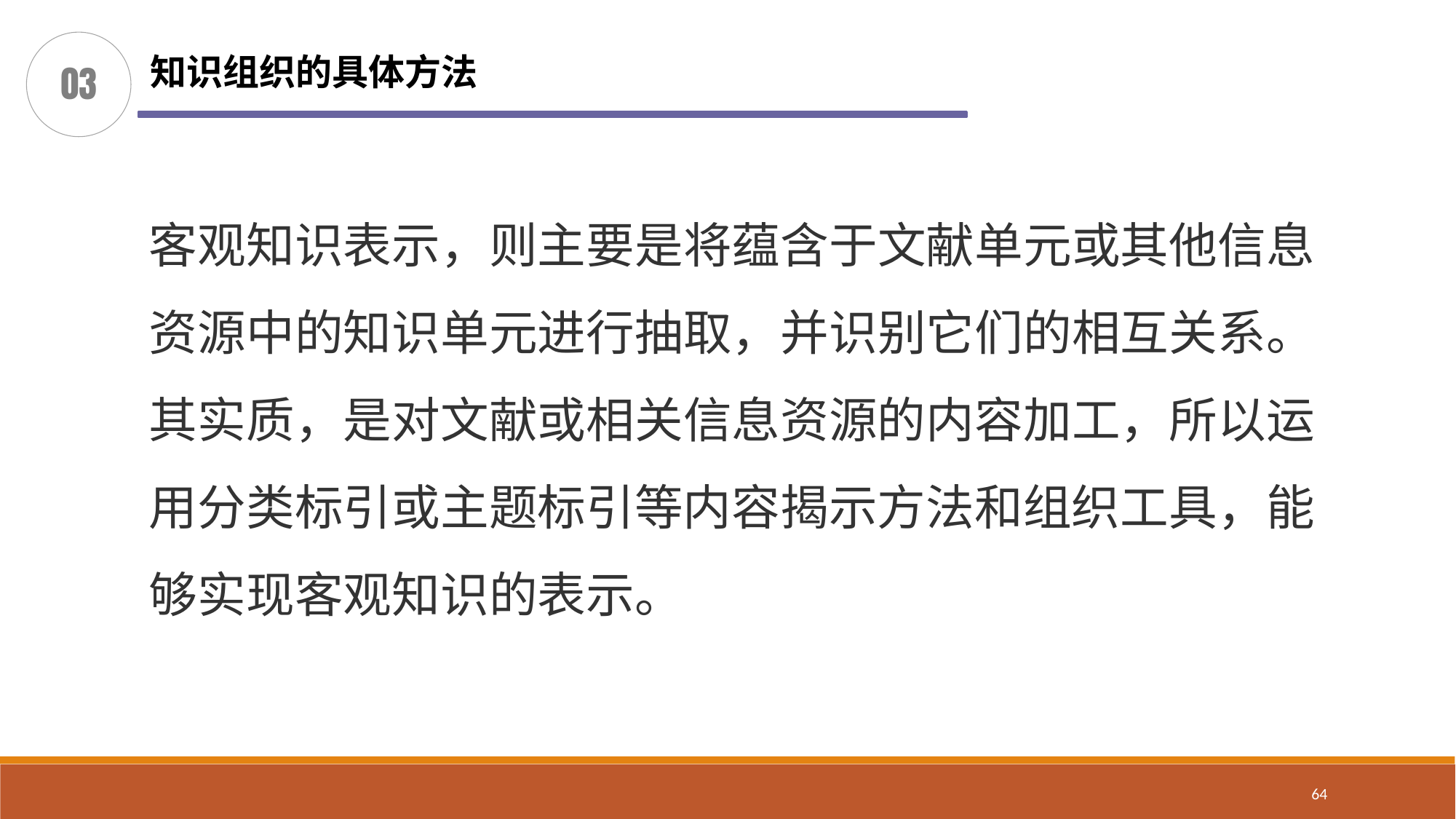

03
知识组织的具体方法

客观知识表示，则主要是将蕴含于文献单元或其他信息资源中的知识单元进行抽取，并识别它们的相互关系。其实质，是对文献或相关信息资源的内容加工，所以运用分类标引或主题标引等内容揭示方法和组织工具，能够实现客观知识的表示。
64